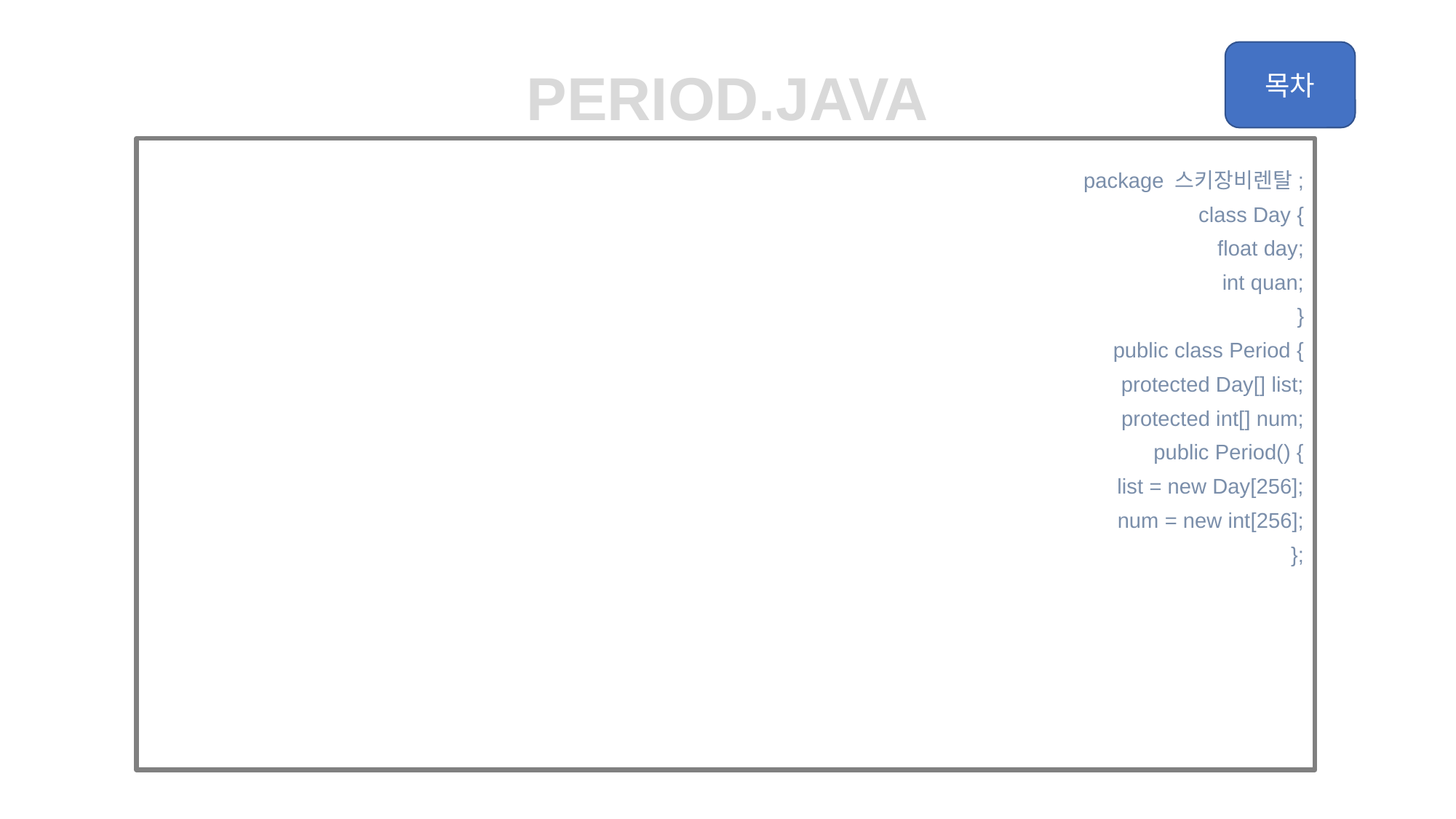

Period.java

package 스키장비렌탈;
class Day {
	float day;
	int quan;
}
public class Period {
	protected Day[] list;
	protected int[] num;
	public Period() {
		list = new Day[256];
		num = new int[256];
	};